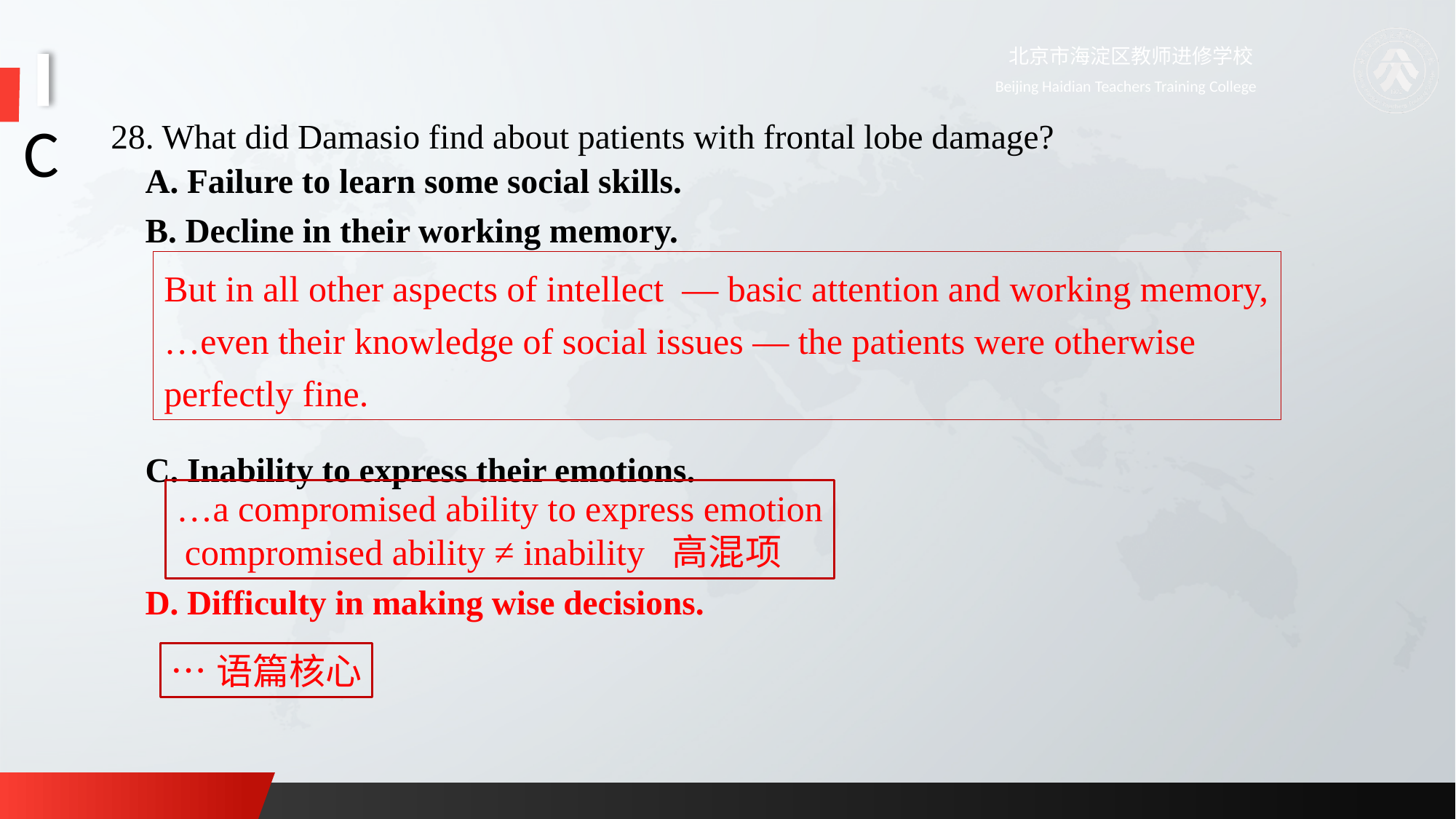

C
28. What did Damasio find about patients with frontal lobe damage?
    A. Failure to learn some social skills.
    B. Decline in their working memory.

    C. Inability to express their emotions.

    D. Difficulty in making wise decisions.

But in all other aspects of intellect  — basic attention and working memory, …even their knowledge of social issues — the patients were otherwise perfectly fine.
…a compromised ability to express emotion
 compromised ability ≠ inability  高混项
…语篇核心